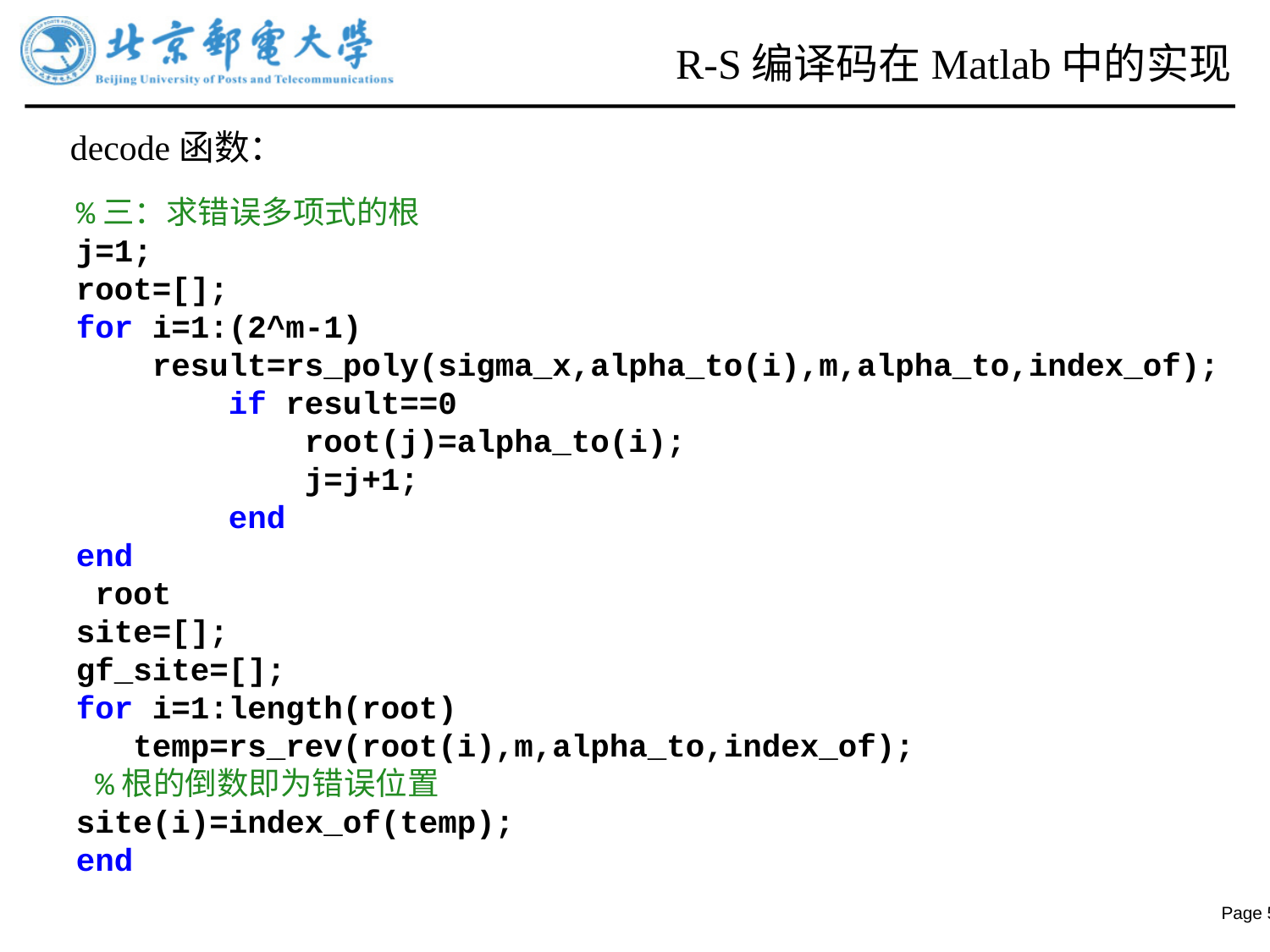

# R-S编译码在Matlab中的实现
decode函数：
%三：求错误多项式的根
j=1;
root=[];
for i=1:(2^m-1)
    result=rs_poly(sigma_x,alpha_to(i),m,alpha_to,index_of);
        if result==0
            root(j)=alpha_to(i);
            j=j+1;
        end
end
 root
site=[];
gf_site=[];
for i=1:length(root)
   temp=rs_rev(root(i),m,alpha_to,index_of);
 %根的倒数即为错误位置
site(i)=index_of(temp);
end